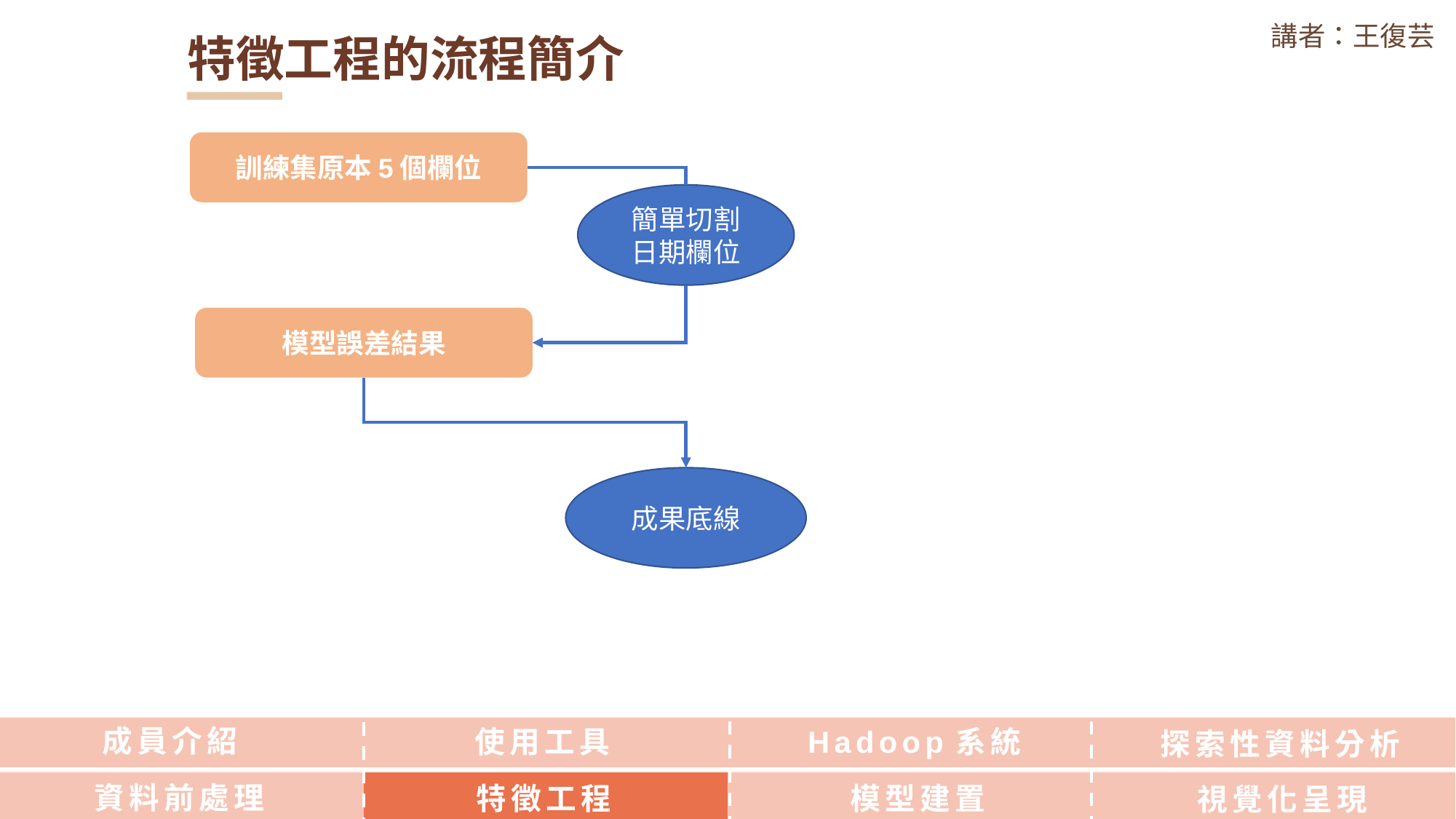

講者：王復芸
特徵工程的流程簡介

訓練集原本5個欄位
簡單切割日期欄位
模型誤差結果
成果底線

成員介紹
使用工具
Hadoop系統
探索性資料分析
資料前處理
特徵工程
模型建置
視覺化呈現